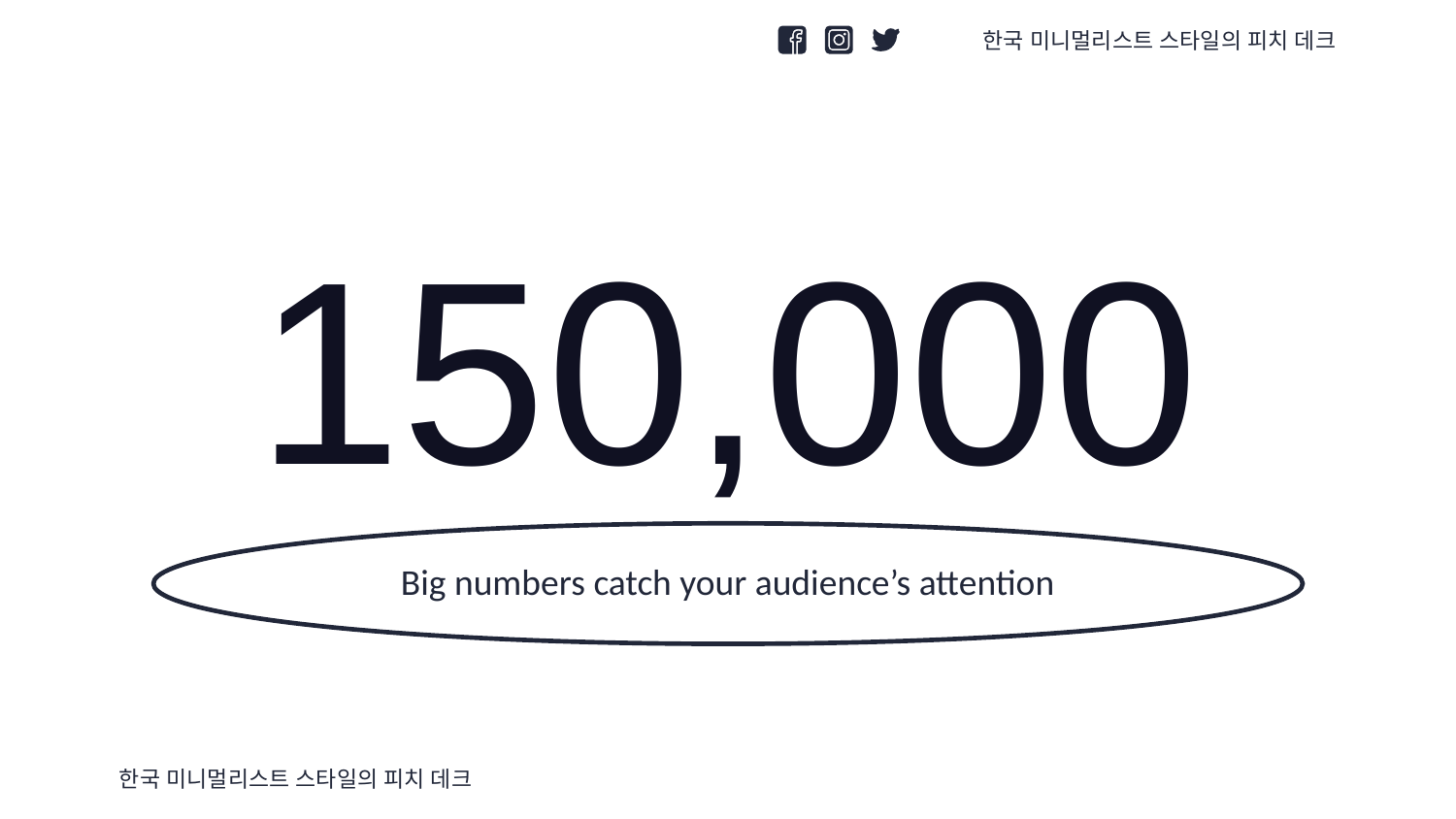

한국 미니멀리스트 스타일의 피치 데크

# 150,000

Big numbers catch your audience’s attention
한국 미니멀리스트 스타일의 피치 데크